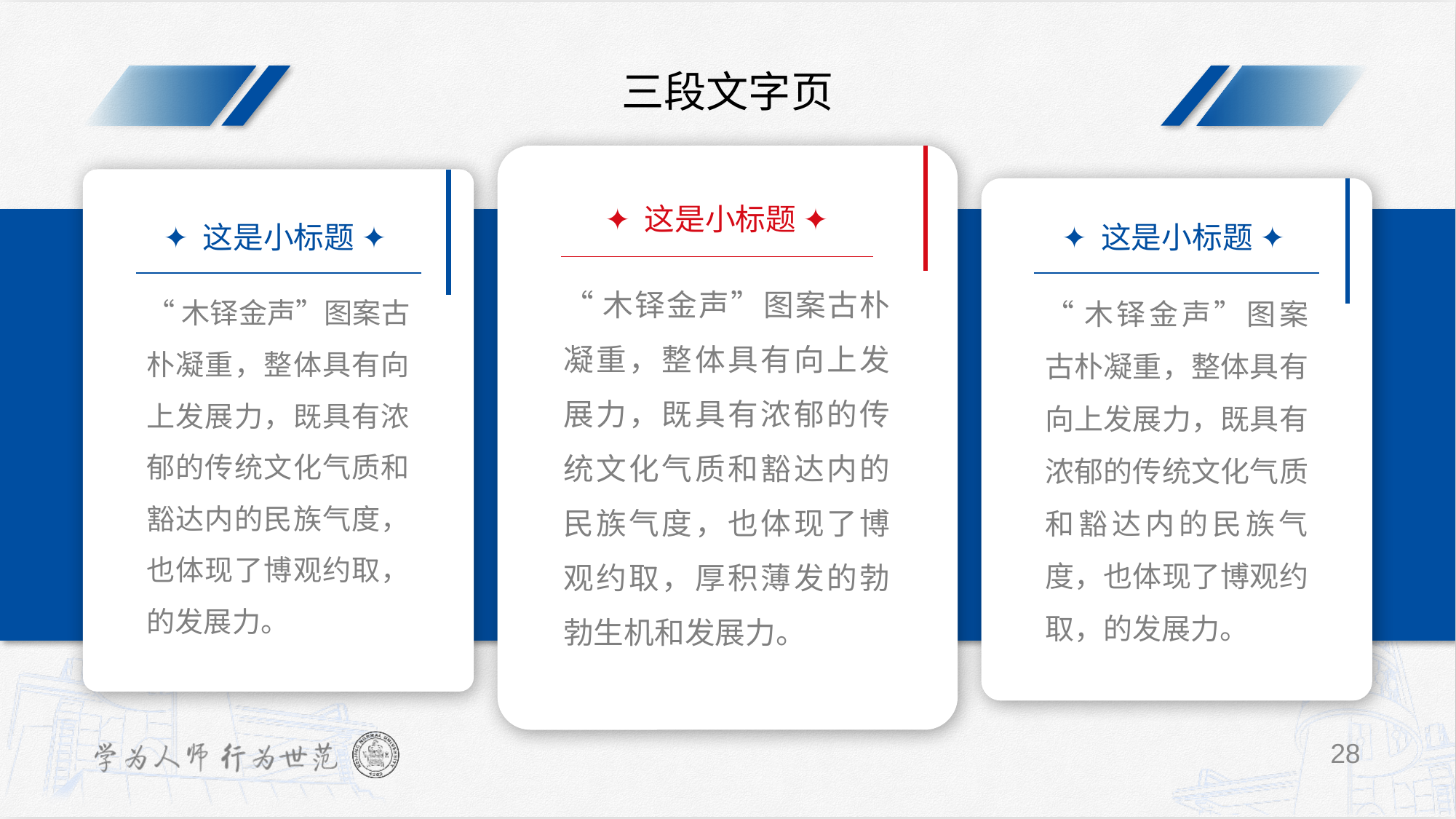

三段文字页

✦ 这是小标题 ✦
✦ 这是小标题 ✦
✦ 这是小标题 ✦

“木铎金声”图案古朴凝重，整体具有向上发展力，既具有浓郁的传统文化气质和豁达内的民族气度，也体现了博观约取，厚积薄发的勃勃生机和发展力。
“木铎金声”图案古朴凝重，整体具有向上发展力，既具有浓郁的传统文化气质和豁达内的民族气度，也体现了博观约取，的发展力。
“木铎金声”图案古朴凝重，整体具有向上发展力，既具有浓郁的传统文化气质和豁达内的民族气度，也体现了博观约取，的发展力。